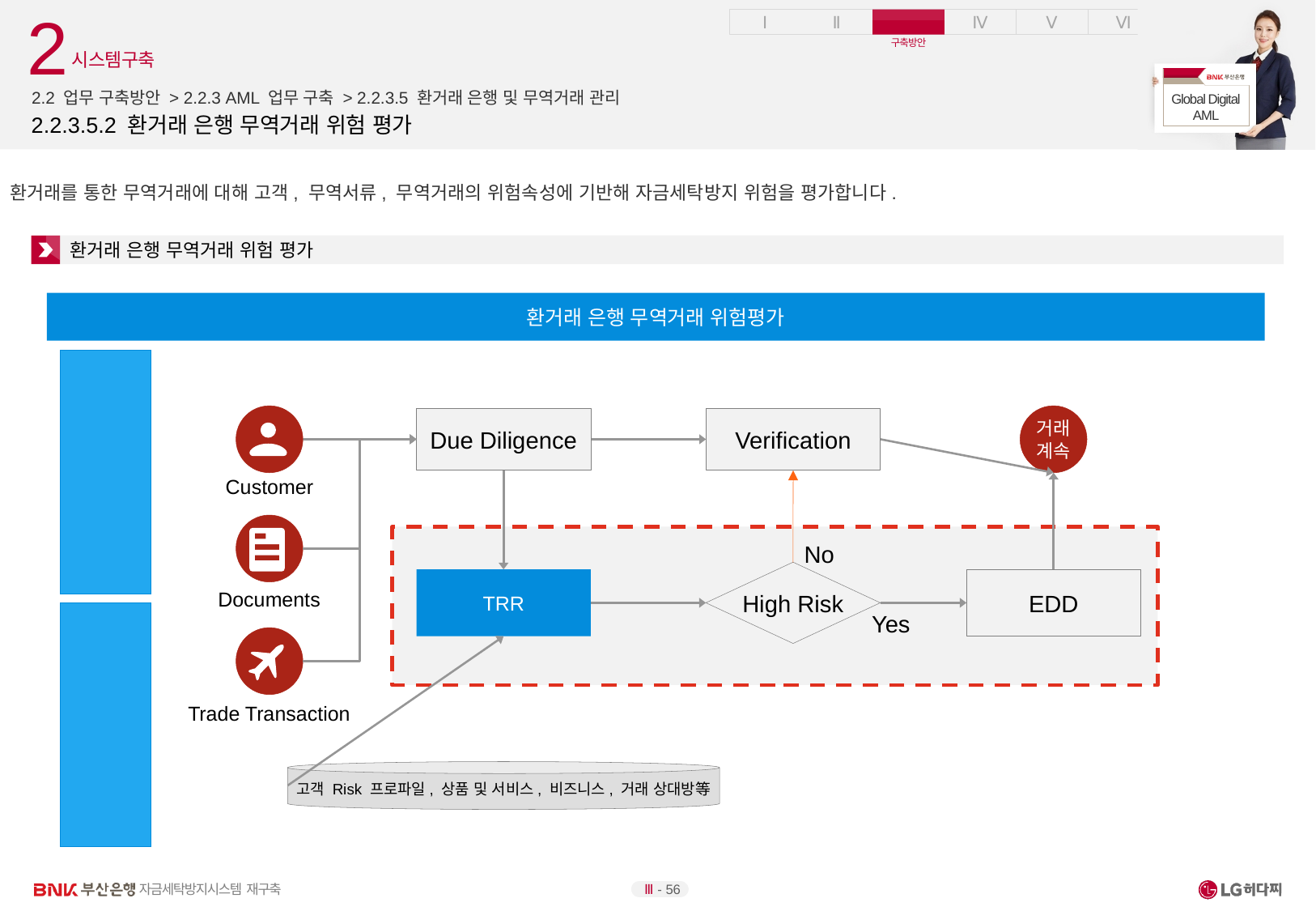

2
시스템구축
2.2 업무 구축방안 > 2.2.3 AML 업무 구축 > 2.2.3.5 환거래 은행 및 무역거래 관리
# 2.2.3.5.2 환거래 은행 무역거래 위험 평가
환거래를 통한 무역거래에 대해 고객, 무역서류, 무역거래의 위험속성에 기반해 자금세탁방지 위험을 평가합니다.
환거래 은행 무역거래 위험 평가

환거래 은행 무역거래 위험평가
수입

Customer
거래
계속
Due Diligence
Verification

Documents

No
High Risk
TRR
EDD
수출
Yes

Trade Transaction
고객 Risk 프로파일, 상품 및 서비스, 비즈니스, 거래 상대방等
Ⅲ - 56